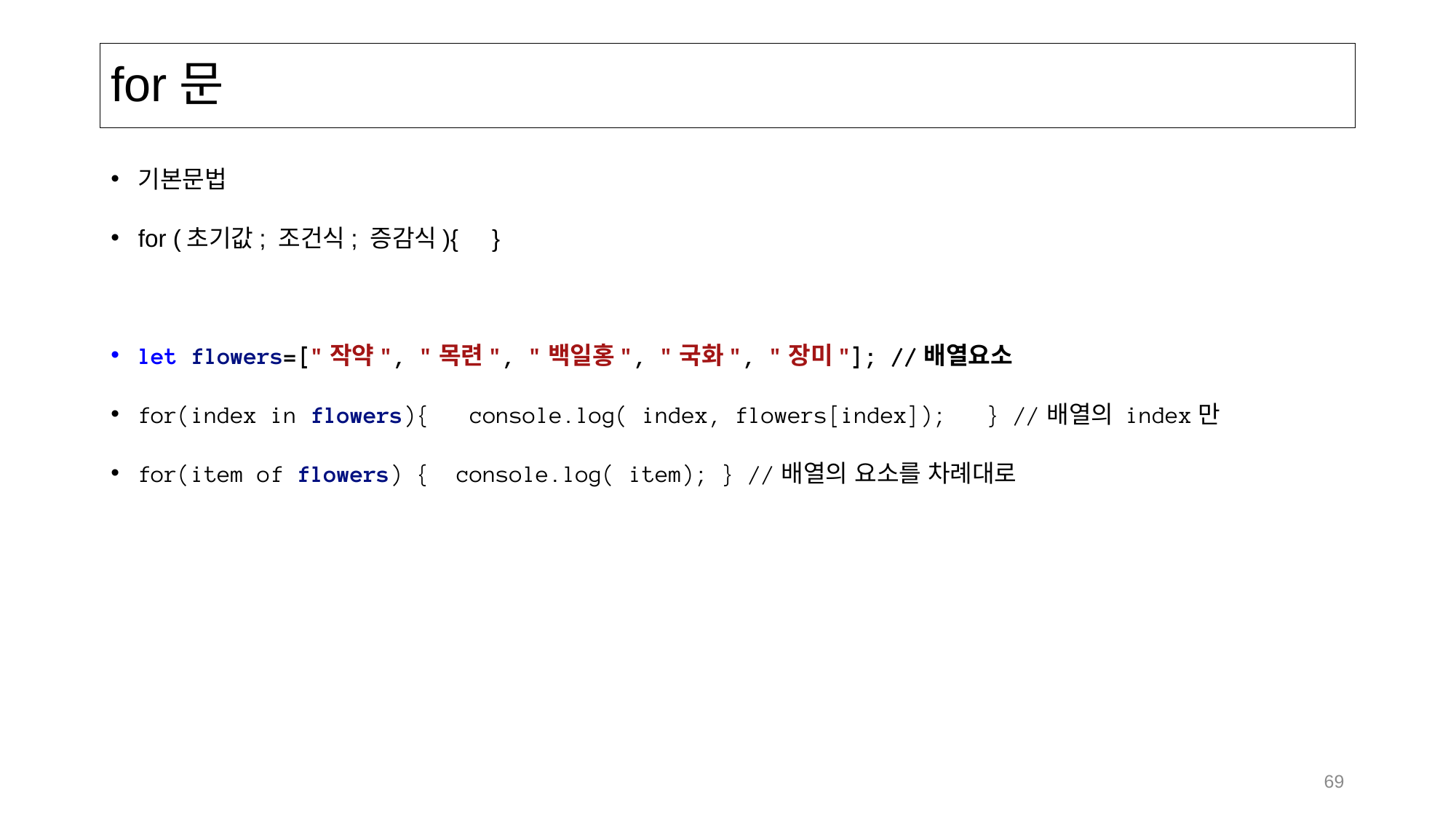

# for문
기본문법
for (초기값; 조건식; 증감식){     }

let flowers=["작약", "목련", "백일홍", "국화", "장미"]; //배열요소
for(index in flowers){   console.log( index, flowers[index]);   } //배열의 index만
for(item of flowers) {  console.log( item); } //배열의 요소를 차례대로

69